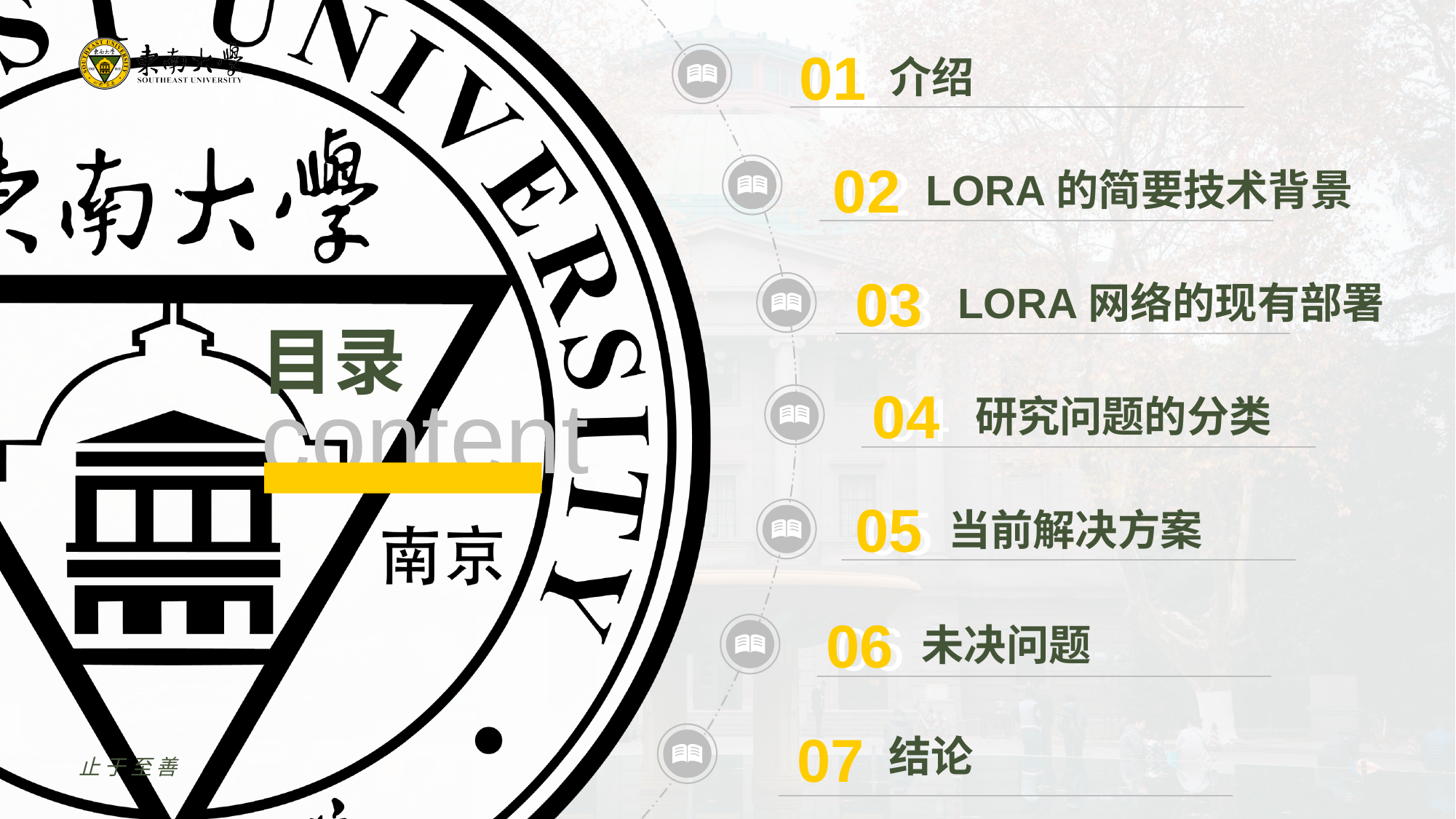

01
01

介绍
02
02

LORA的简要技术背景
03
03
LORA网络的现有部署

04
04
研究问题的分类

05
05
当前解决方案

06
06
未决问题

07
结论

止于至善